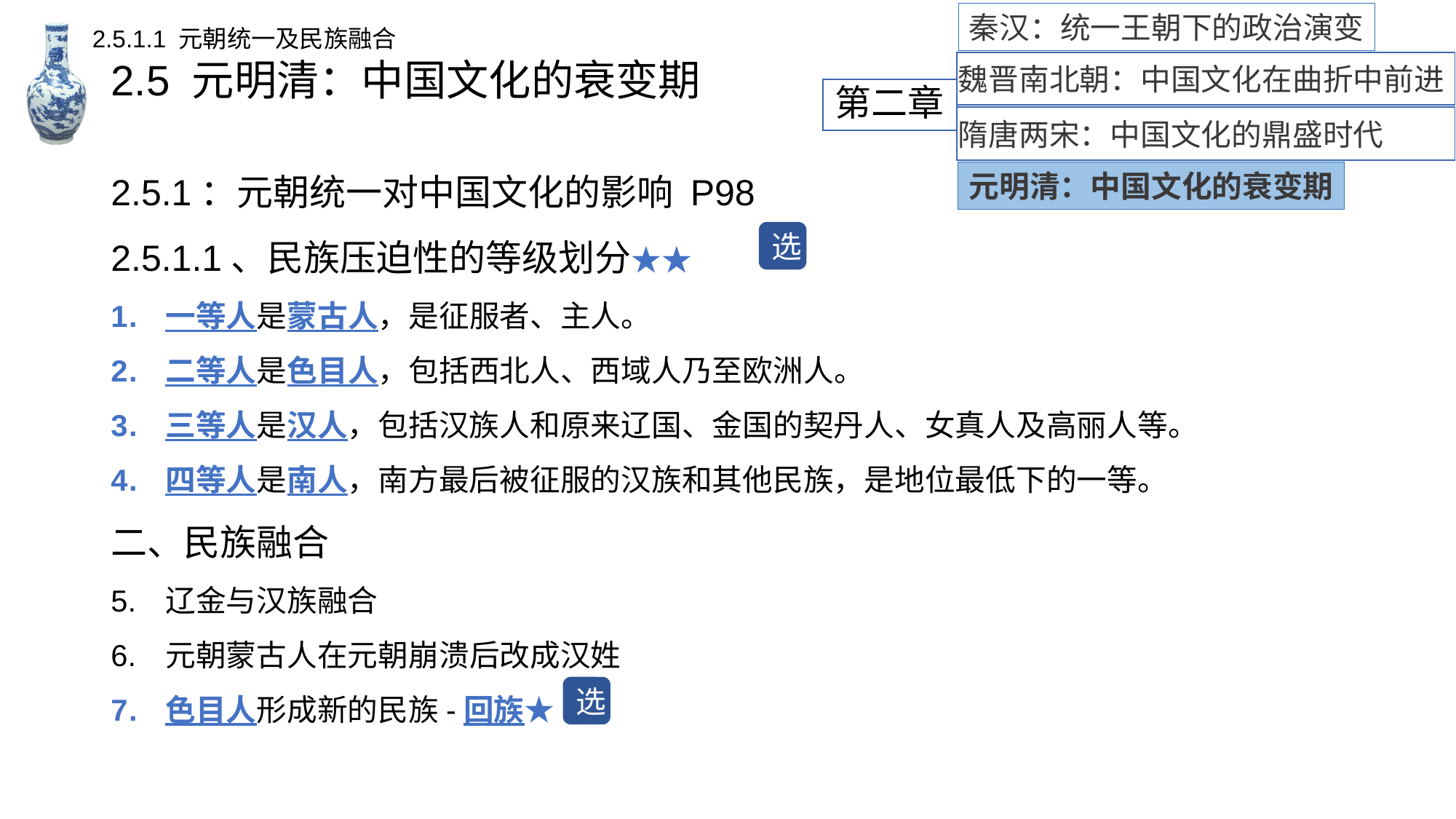

秦汉：统一王朝下的政治演变
2.5.1.1 元朝统一及民族融合
# 2.5 元明清：中国文化的衰变期
魏晋南北朝：中国文化在曲折中前进
第二章
隋唐两宋：中国文化的鼎盛时代
2.5.1：元朝统一对中国文化的影响 P98
2.5.1.1、民族压迫性的等级划分★★
一等人是蒙古人，是征服者、主人。
二等人是色目人，包括西北人、西域人乃至欧洲人。
三等人是汉人，包括汉族人和原来辽国、金国的契丹人、女真人及高丽人等。
四等人是南人，南方最后被征服的汉族和其他民族，是地位最低下的一等。
二、民族融合
辽金与汉族融合
元朝蒙古人在元朝崩溃后改成汉姓
色目人形成新的民族-回族★
元明清：中国文化的衰变期
选
选
70